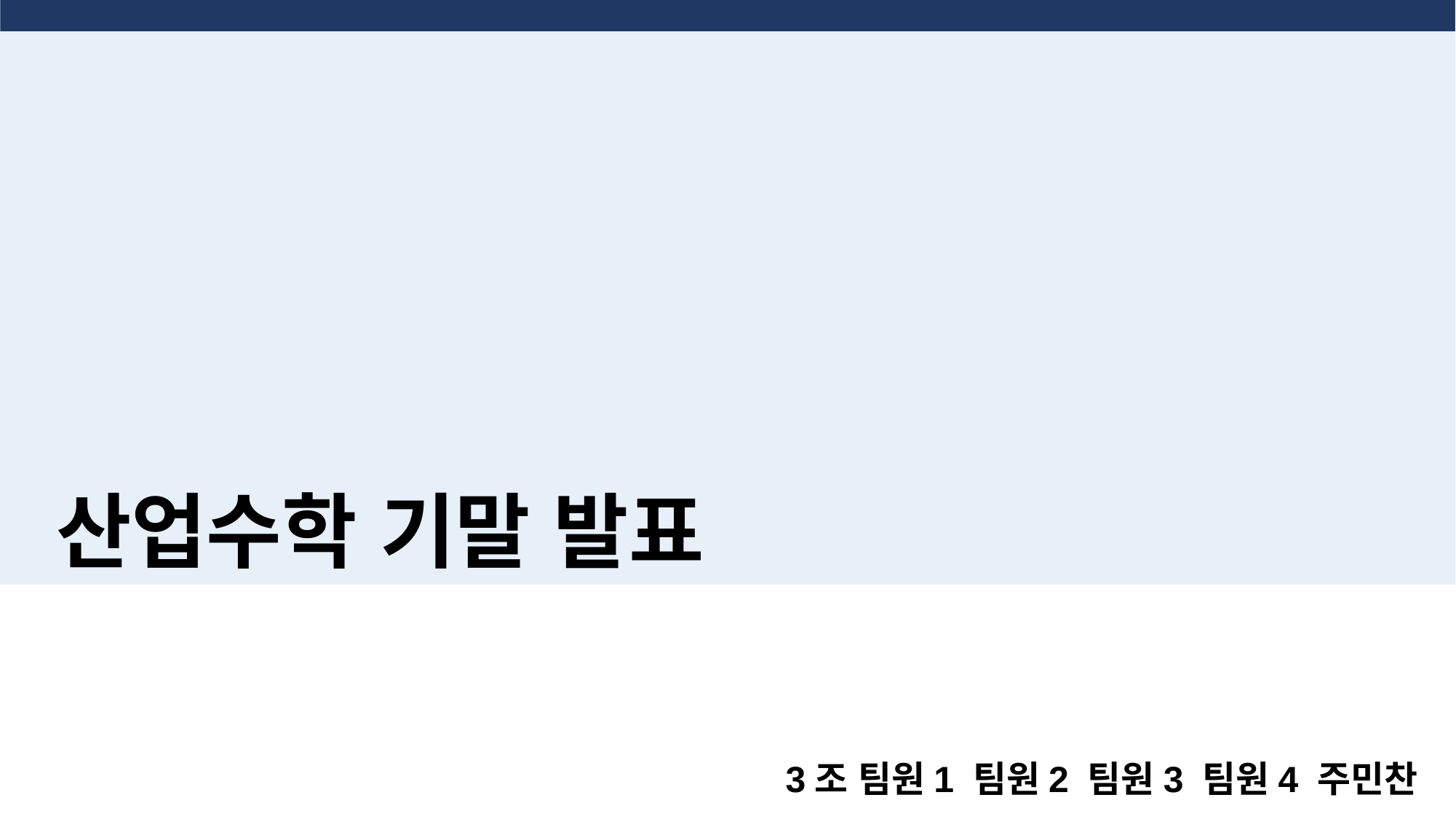

산업수학 기말 발표
3조 팀원1 팀원2 팀원3 팀원4 주민찬